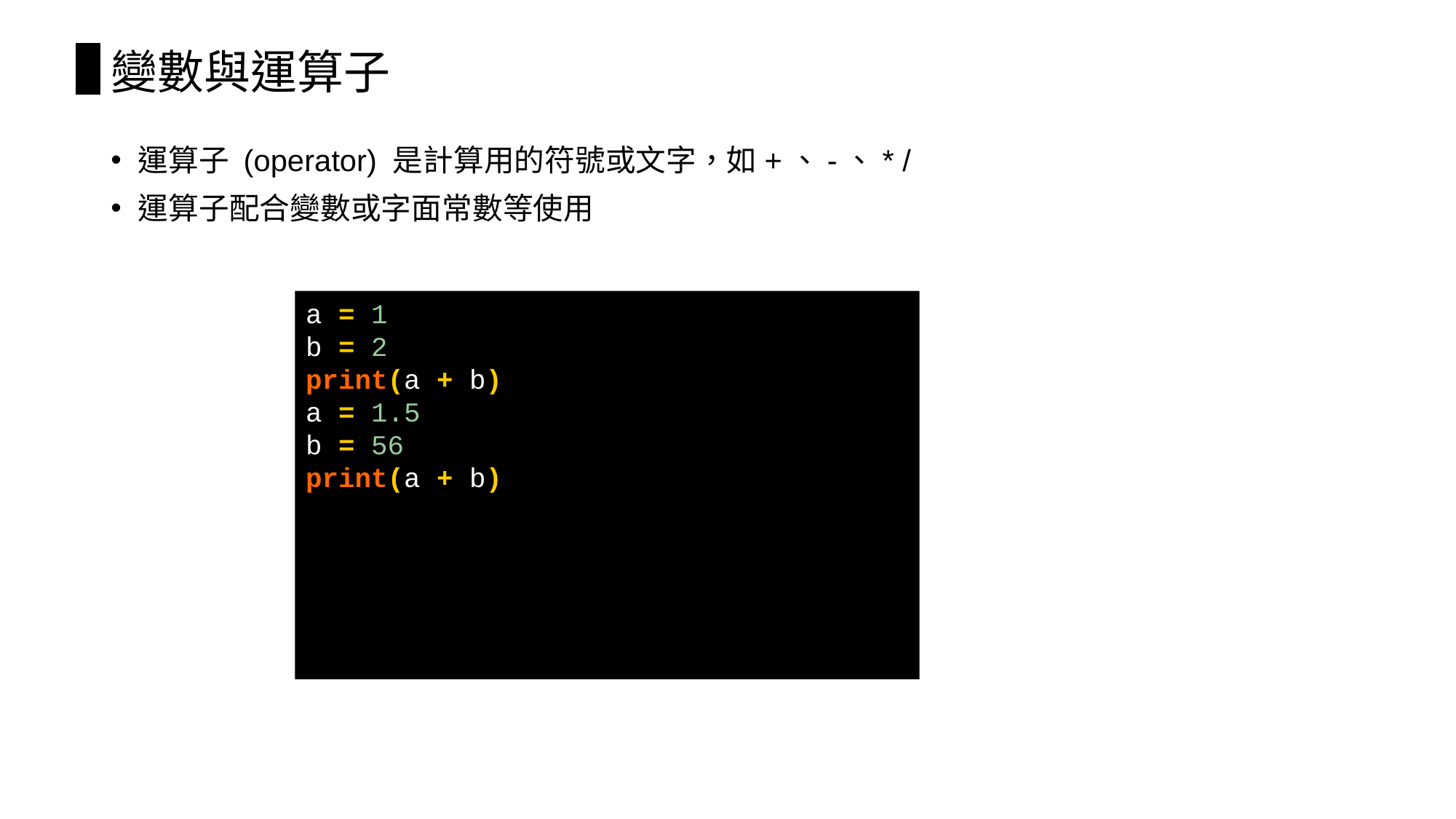

# 變數與運算子
運算子 (operator) 是計算用的符號或文字，如+、-、* /
運算子配合變數或字面常數等使用
a = 1
b = 2
print(a + b)
a = 1.5
b = 56
print(a + b)